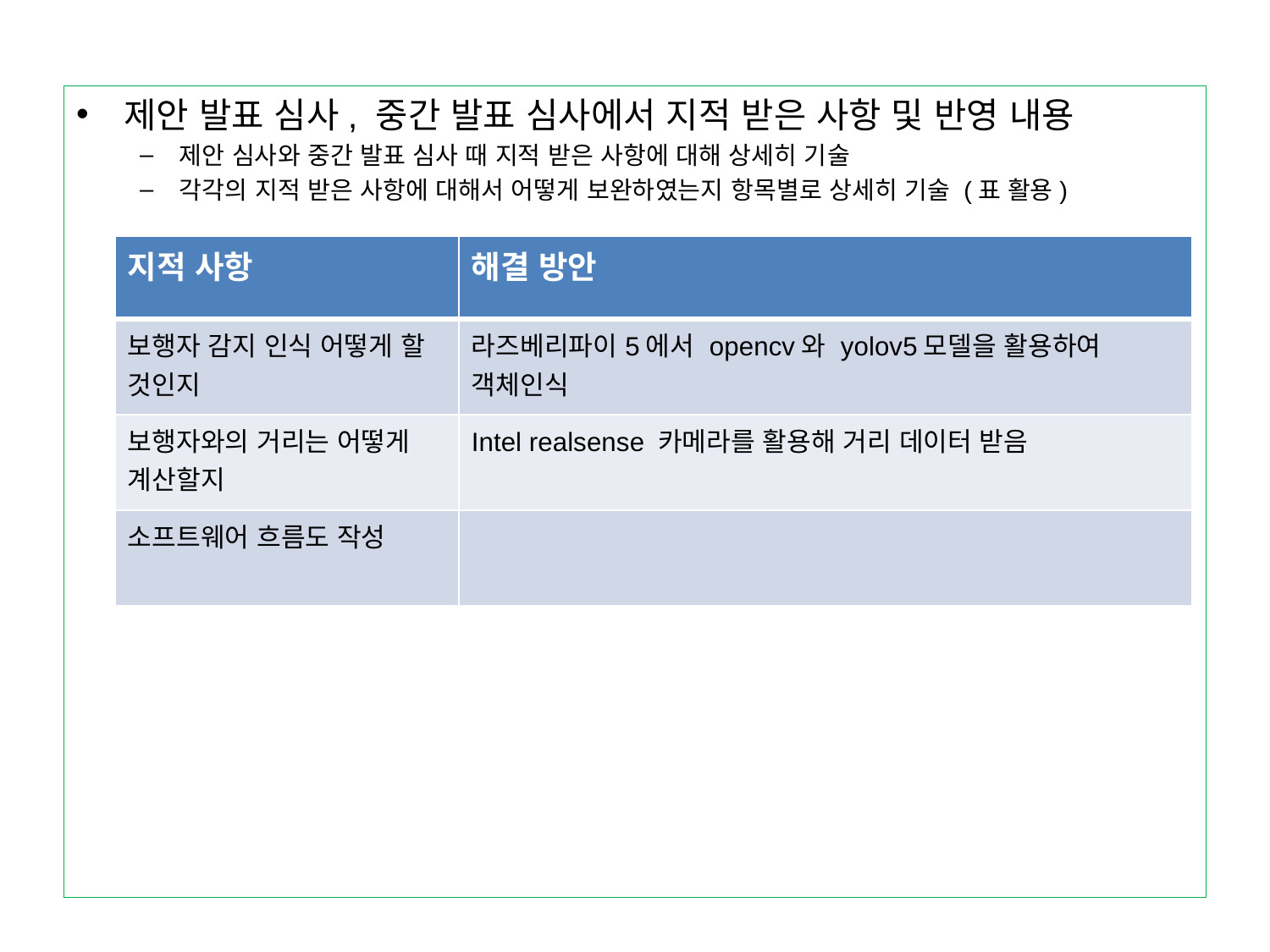

제안 발표 심사, 중간 발표 심사에서 지적 받은 사항 및 반영 내용
제안 심사와 중간 발표 심사 때 지적 받은 사항에 대해 상세히 기술
각각의 지적 받은 사항에 대해서 어떻게 보완하였는지 항목별로 상세히 기술 (표 활용)
| 지적 사항 | 해결 방안 |
| --- | --- |
| 보행자 감지 인식 어떻게 할 것인지 | 라즈베리파이5에서 opencv와 yolov5모델을 활용하여 객체인식 |
| 보행자와의 거리는 어떻게 계산할지 | Intel realsense 카메라를 활용해 거리 데이터 받음 |
| 소프트웨어 흐름도 작성 |  |